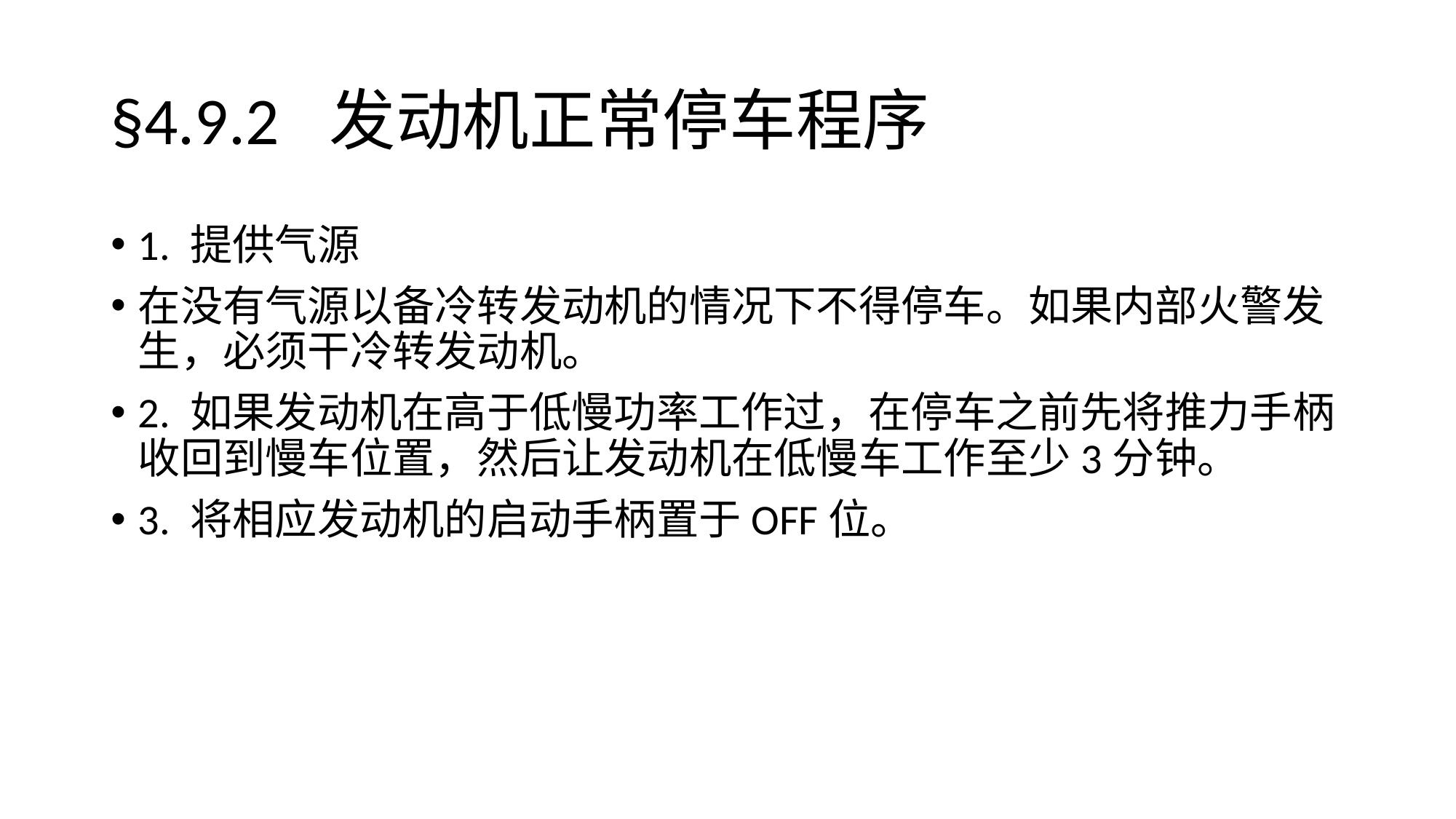

# §4.9.2	发动机正常停车程序
1. 提供气源
在没有气源以备冷转发动机的情况下不得停车。如果内部火警发生，必须干冷转发动机。
2. 如果发动机在高于低慢功率工作过，在停车之前先将推力手柄收回到慢车位置，然后让发动机在低慢车工作至少3分钟。
3. 将相应发动机的启动手柄置于OFF位。